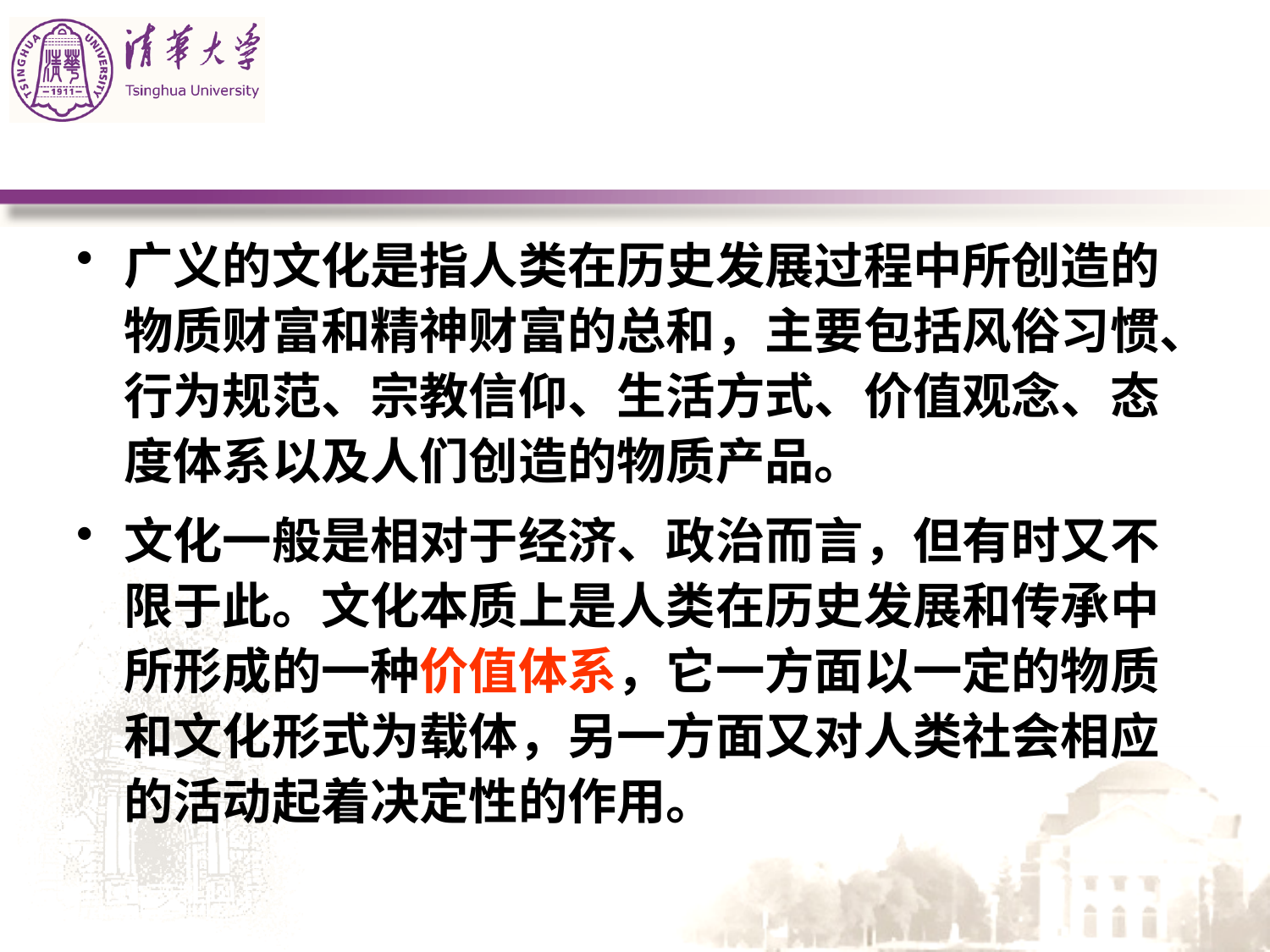

#
广义的文化是指人类在历史发展过程中所创造的物质财富和精神财富的总和，主要包括风俗习惯、行为规范、宗教信仰、生活方式、价值观念、态度体系以及人们创造的物质产品。
文化一般是相对于经济、政治而言，但有时又不限于此。文化本质上是人类在历史发展和传承中所形成的一种价值体系，它一方面以一定的物质和文化形式为载体，另一方面又对人类社会相应的活动起着决定性的作用。